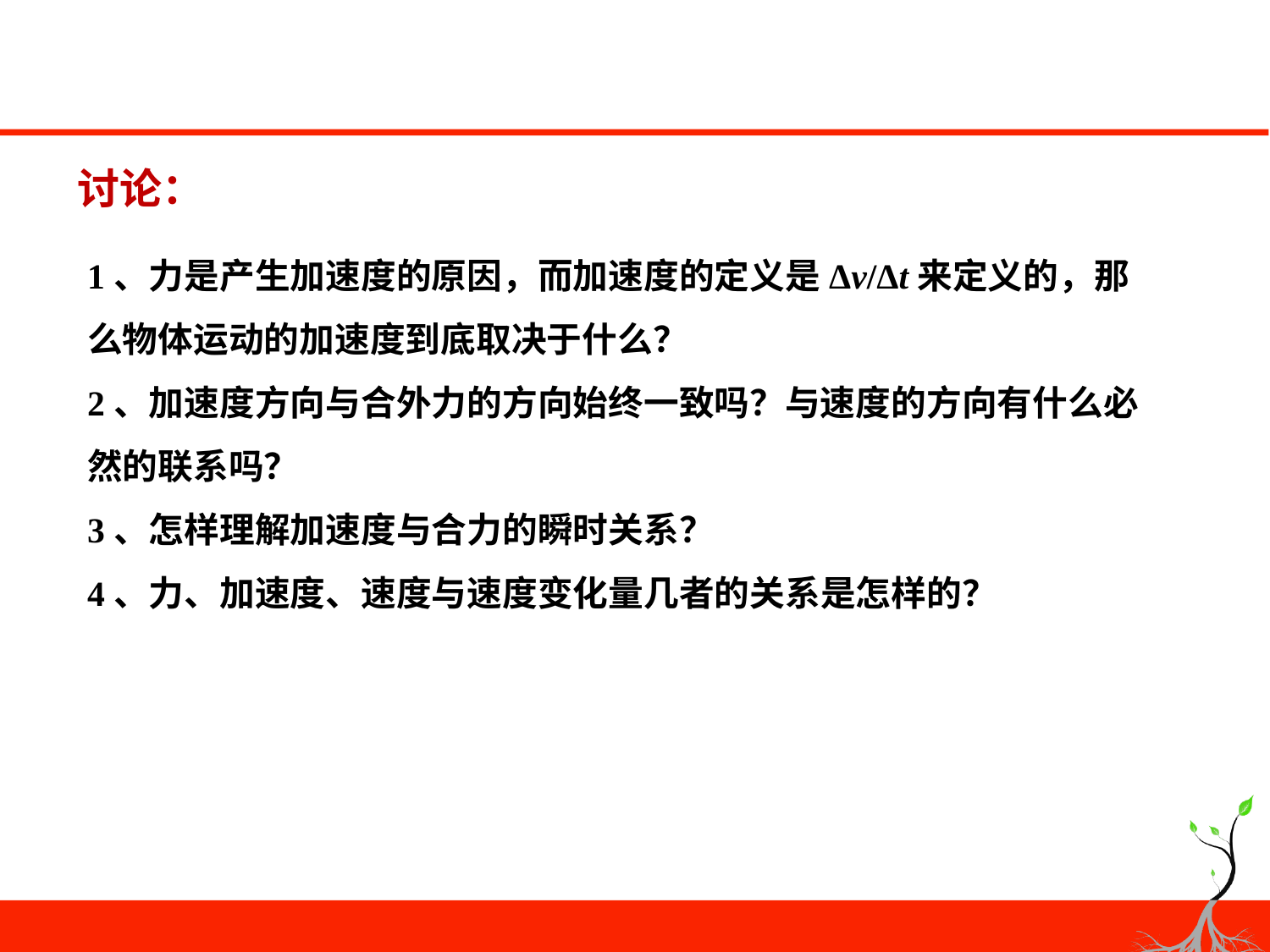

#
讨论：
1、力是产生加速度的原因，而加速度的定义是Δv/Δt来定义的，那么物体运动的加速度到底取决于什么？
2、加速度方向与合外力的方向始终一致吗？与速度的方向有什么必然的联系吗？
3、怎样理解加速度与合力的瞬时关系？
4、力、加速度、速度与速度变化量几者的关系是怎样的？